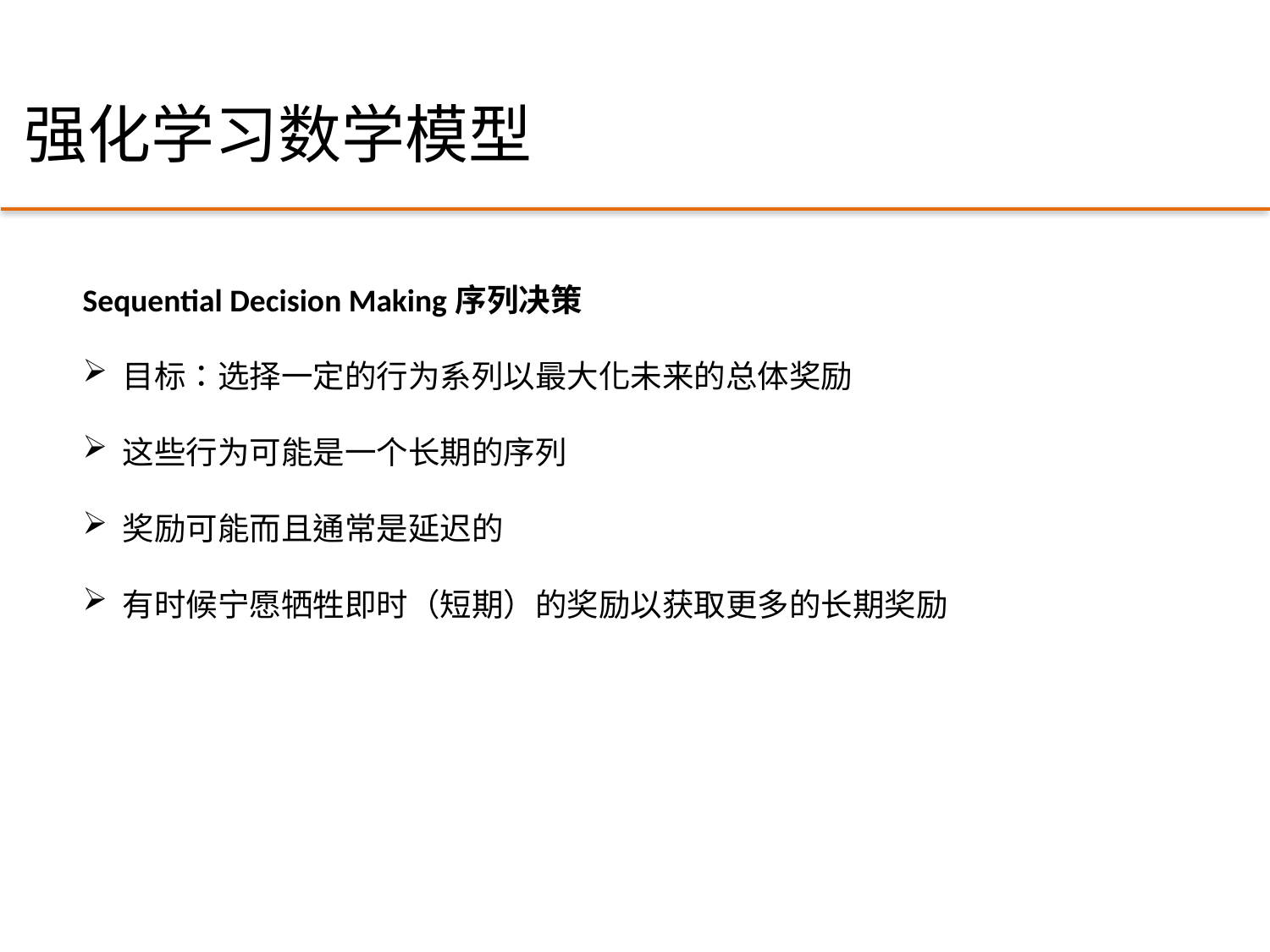

# 强化学习数学模型
Sequential Decision Making序列决策
目标：选择一定的行为系列以最大化未来的总体奖励
这些行为可能是一个长期的序列
奖励可能而且通常是延迟的
有时候宁愿牺牲即时（短期）的奖励以获取更多的长期奖励